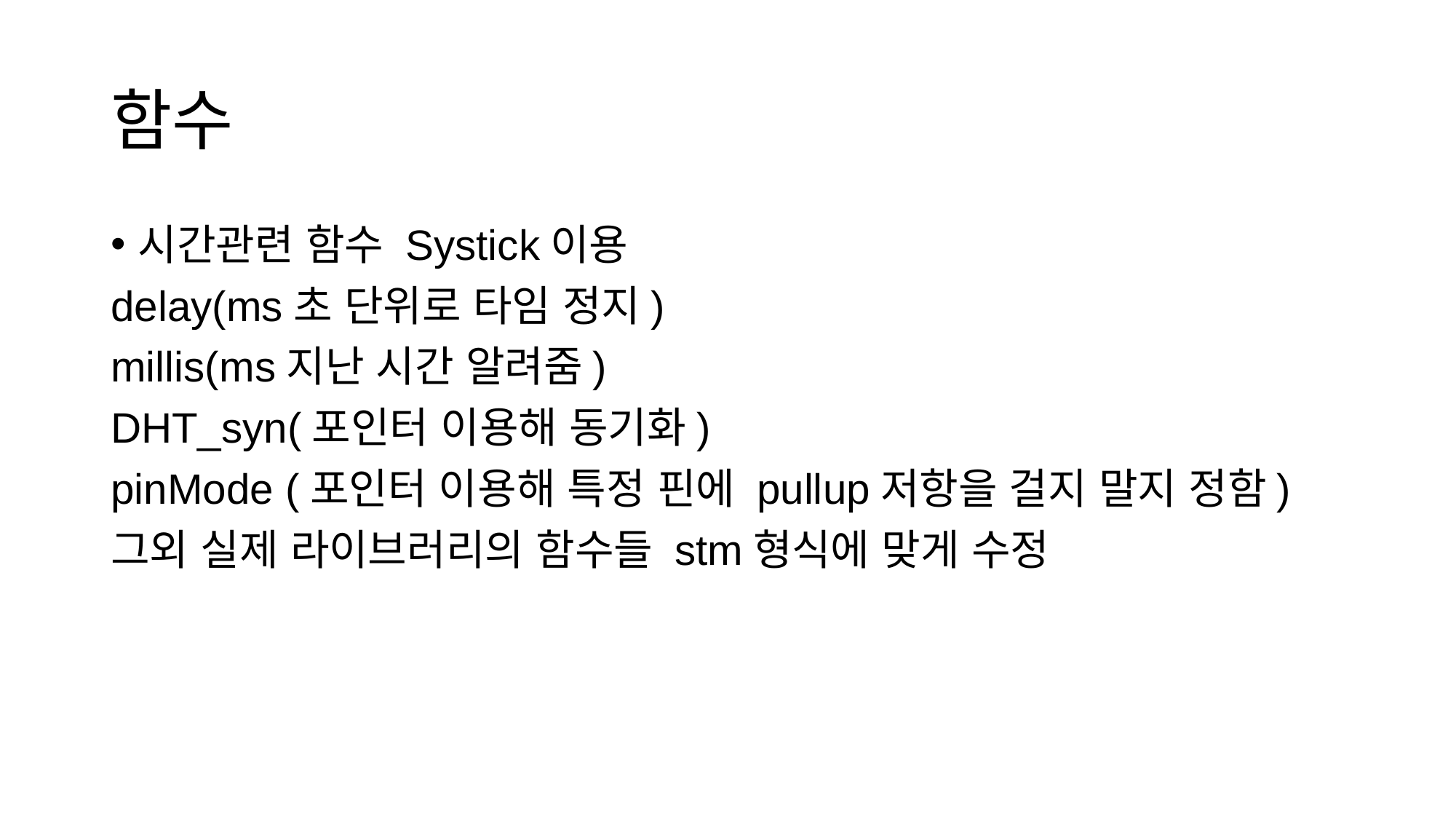

# 함수
시간관련 함수 Systick이용
delay(ms초 단위로 타임 정지)
millis(ms지난 시간 알려줌)
DHT_syn(포인터 이용해 동기화)
pinMode (포인터 이용해 특정 핀에 pullup저항을 걸지 말지 정함)
그외 실제 라이브러리의 함수들 stm형식에 맞게 수정